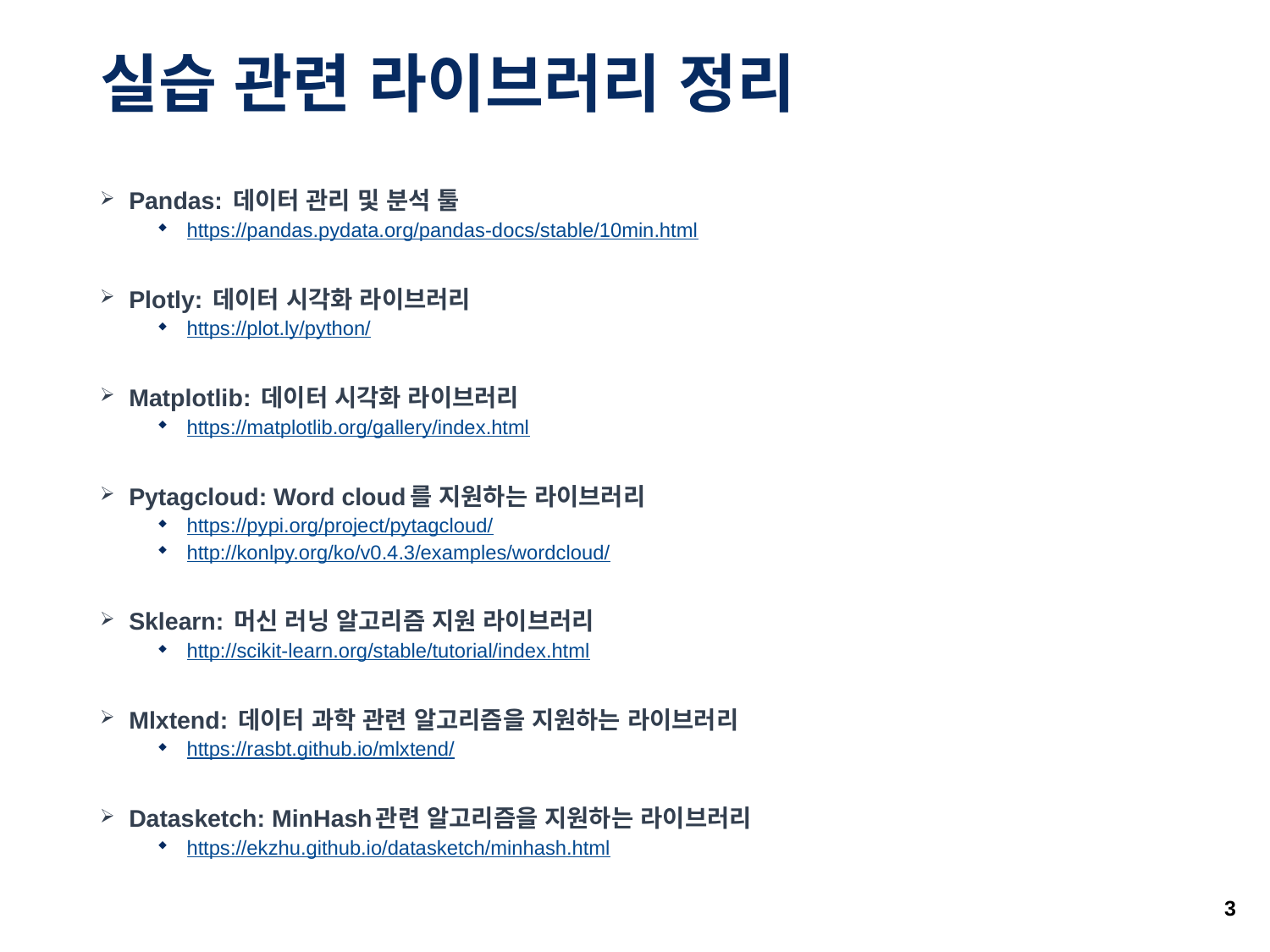

# 실습 관련 라이브러리 정리
Pandas: 데이터 관리 및 분석 툴
https://pandas.pydata.org/pandas-docs/stable/10min.html

Plotly: 데이터 시각화 라이브러리
https://plot.ly/python/

Matplotlib: 데이터 시각화 라이브러리
https://matplotlib.org/gallery/index.html

Pytagcloud: Word cloud를 지원하는 라이브러리
https://pypi.org/project/pytagcloud/
http://konlpy.org/ko/v0.4.3/examples/wordcloud/

Sklearn: 머신 러닝 알고리즘 지원 라이브러리
http://scikit-learn.org/stable/tutorial/index.html

Mlxtend: 데이터 과학 관련 알고리즘을 지원하는 라이브러리
https://rasbt.github.io/mlxtend/

Datasketch: MinHash관련 알고리즘을 지원하는 라이브러리
https://ekzhu.github.io/datasketch/minhash.html

3